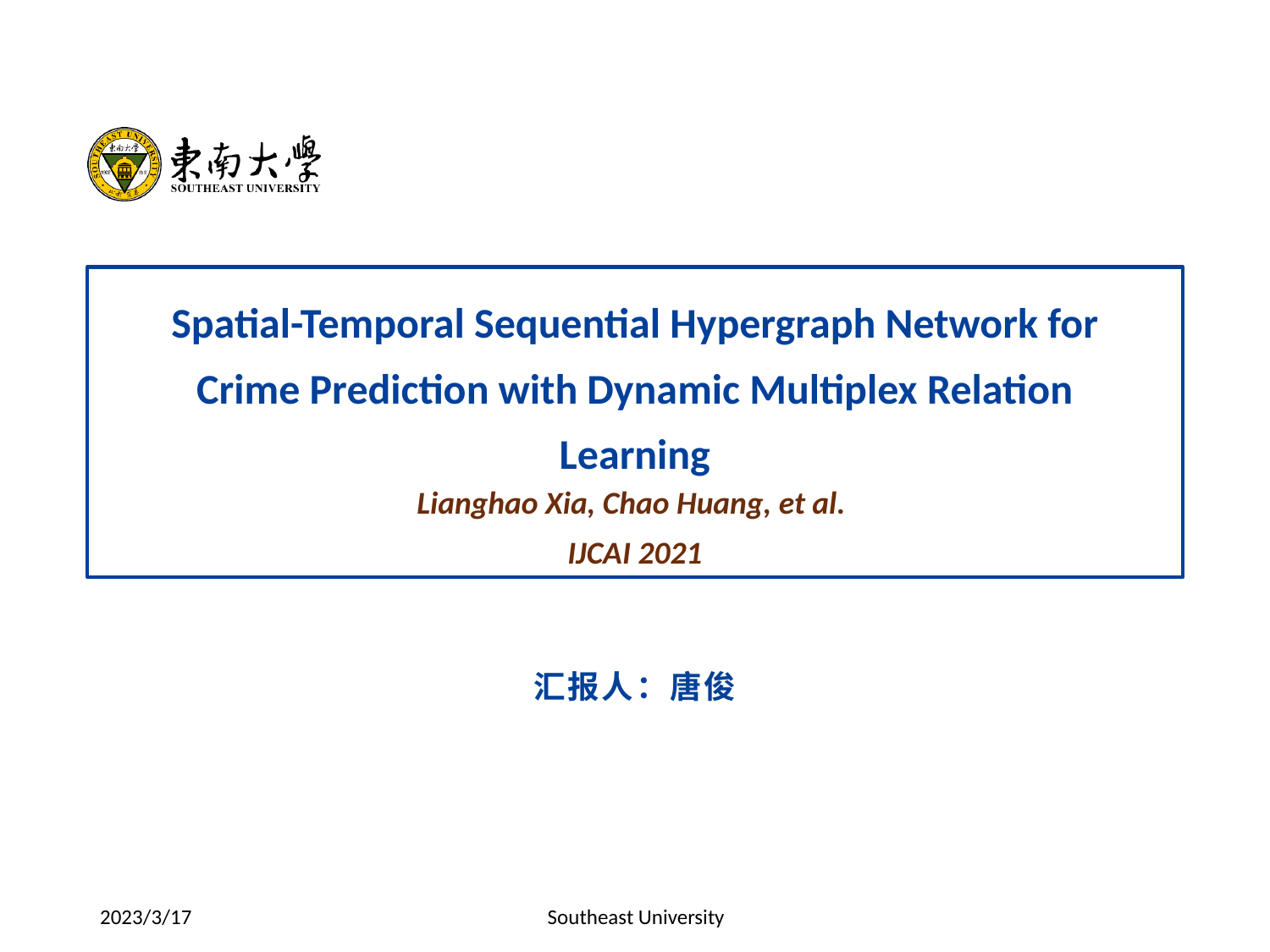

Spatial-Temporal Sequential Hypergraph Network for Crime Prediction with Dynamic Multiplex Relation Learning
Lianghao Xia, Chao Huang, et al.
IJCAI 2021
汇报人：唐俊